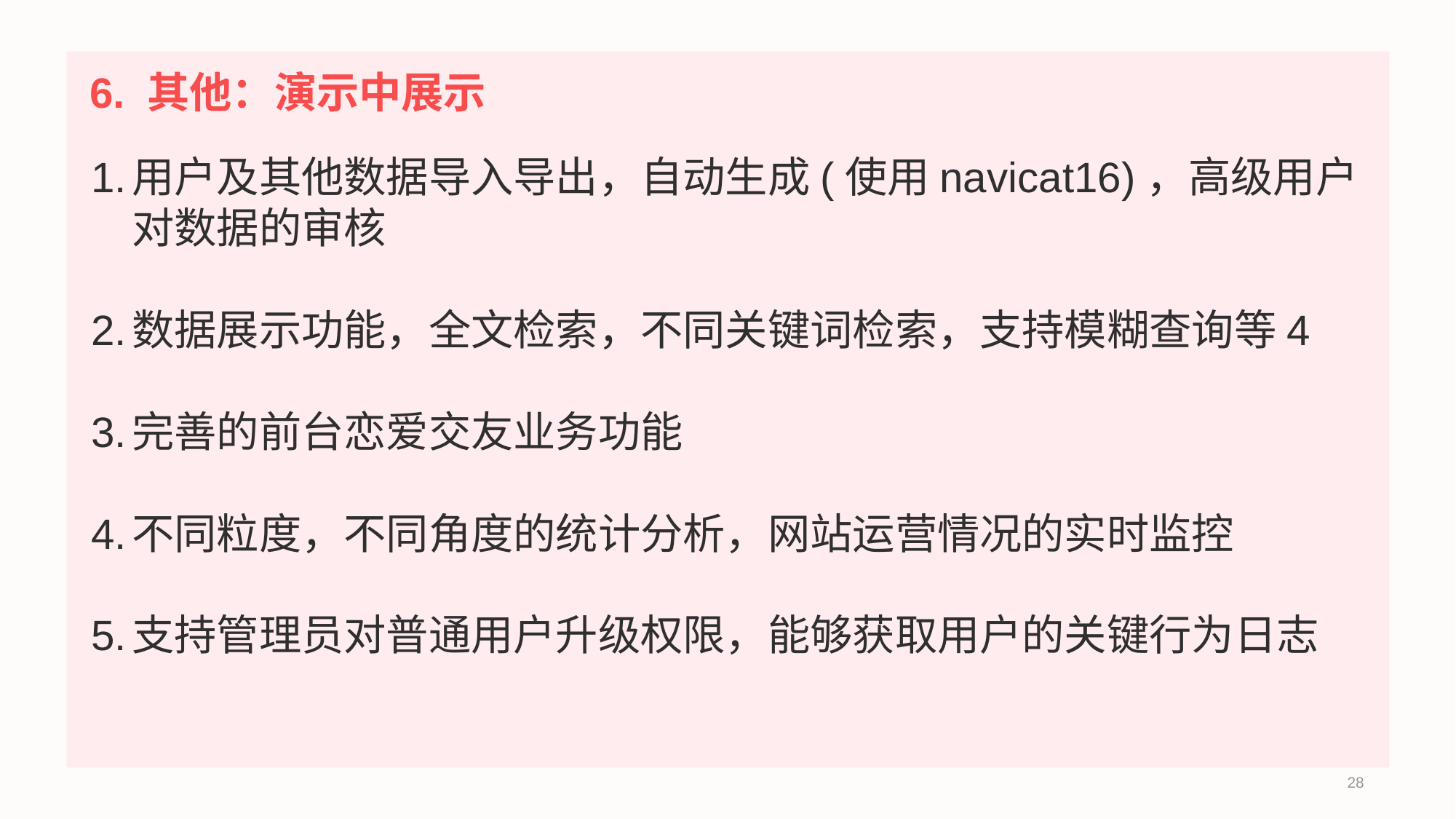

# 6. 其他：演示中展示
用户及其他数据导入导出，自动生成(使用navicat16)，高级用户对数据的审核

数据展示功能，全文检索，不同关键词检索，支持模糊查询等4

完善的前台恋爱交友业务功能

不同粒度，不同角度的统计分析，网站运营情况的实时监控

支持管理员对普通用户升级权限，能够获取用户的关键行为日志

28